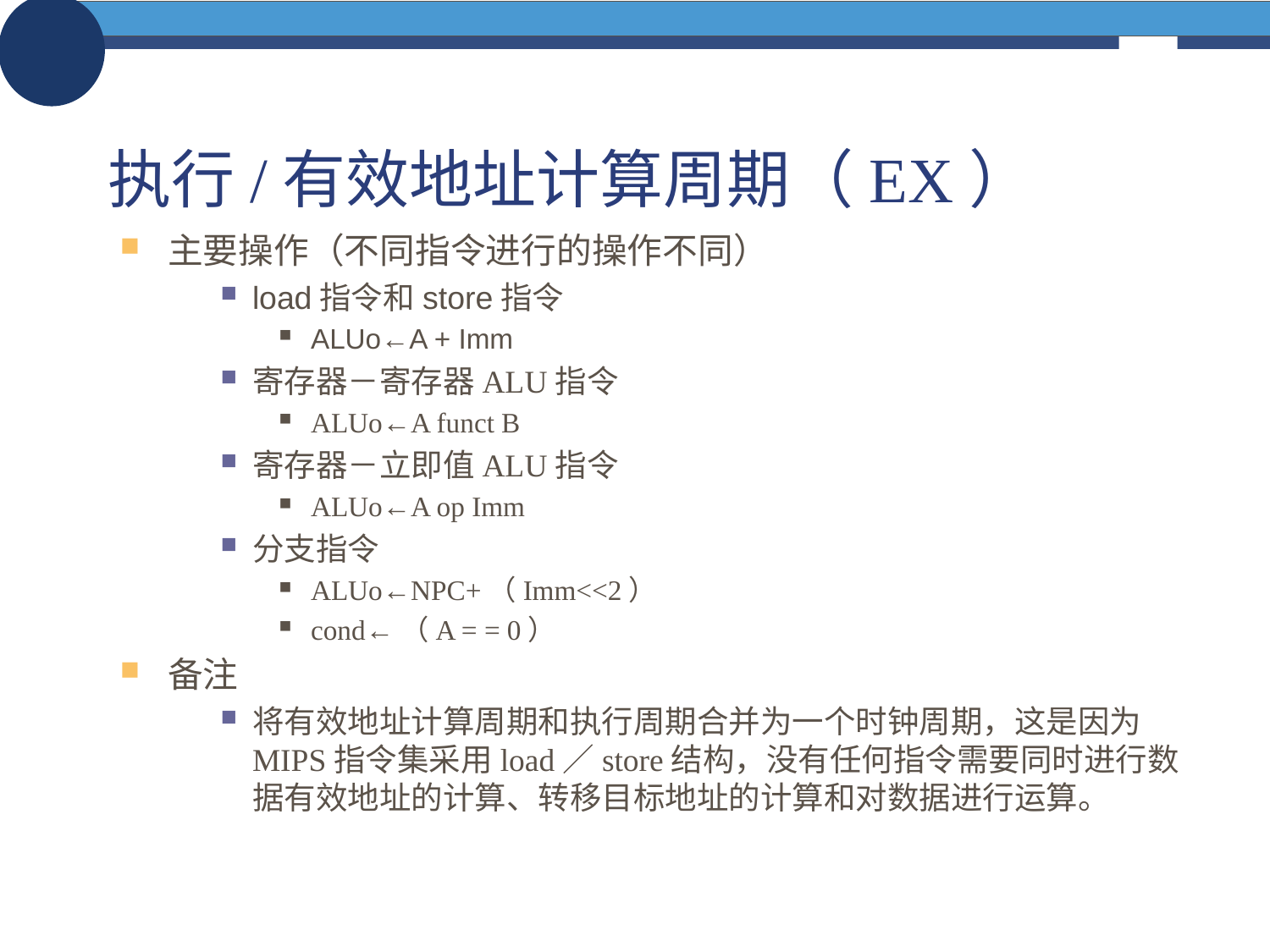

# 执行/有效地址计算周期（EX）
主要操作（不同指令进行的操作不同）
load指令和store指令
ALUo←A + Imm
寄存器－寄存器ALU指令
ALUo←A funct B
寄存器－立即值ALU指令
ALUo←A op Imm
分支指令
ALUo←NPC+（Imm<<2）
cond←（A = = 0）
备注
将有效地址计算周期和执行周期合并为一个时钟周期，这是因为MIPS指令集采用load／store结构，没有任何指令需要同时进行数据有效地址的计算、转移目标地址的计算和对数据进行运算。